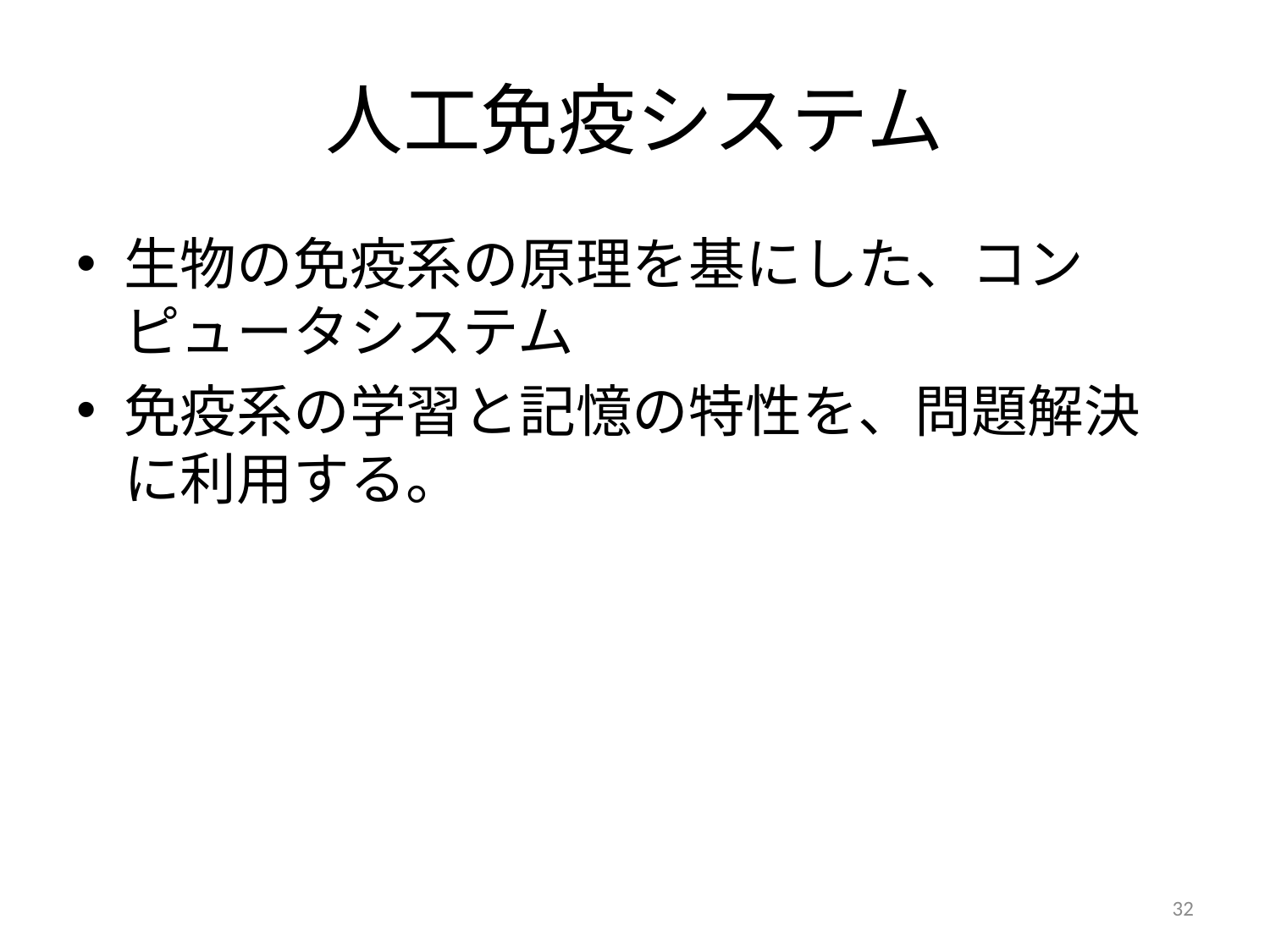

# 人工免疫システム
生物の免疫系の原理を基にした、コンピュータシステム
免疫系の学習と記憶の特性を、問題解決に利用する。
32